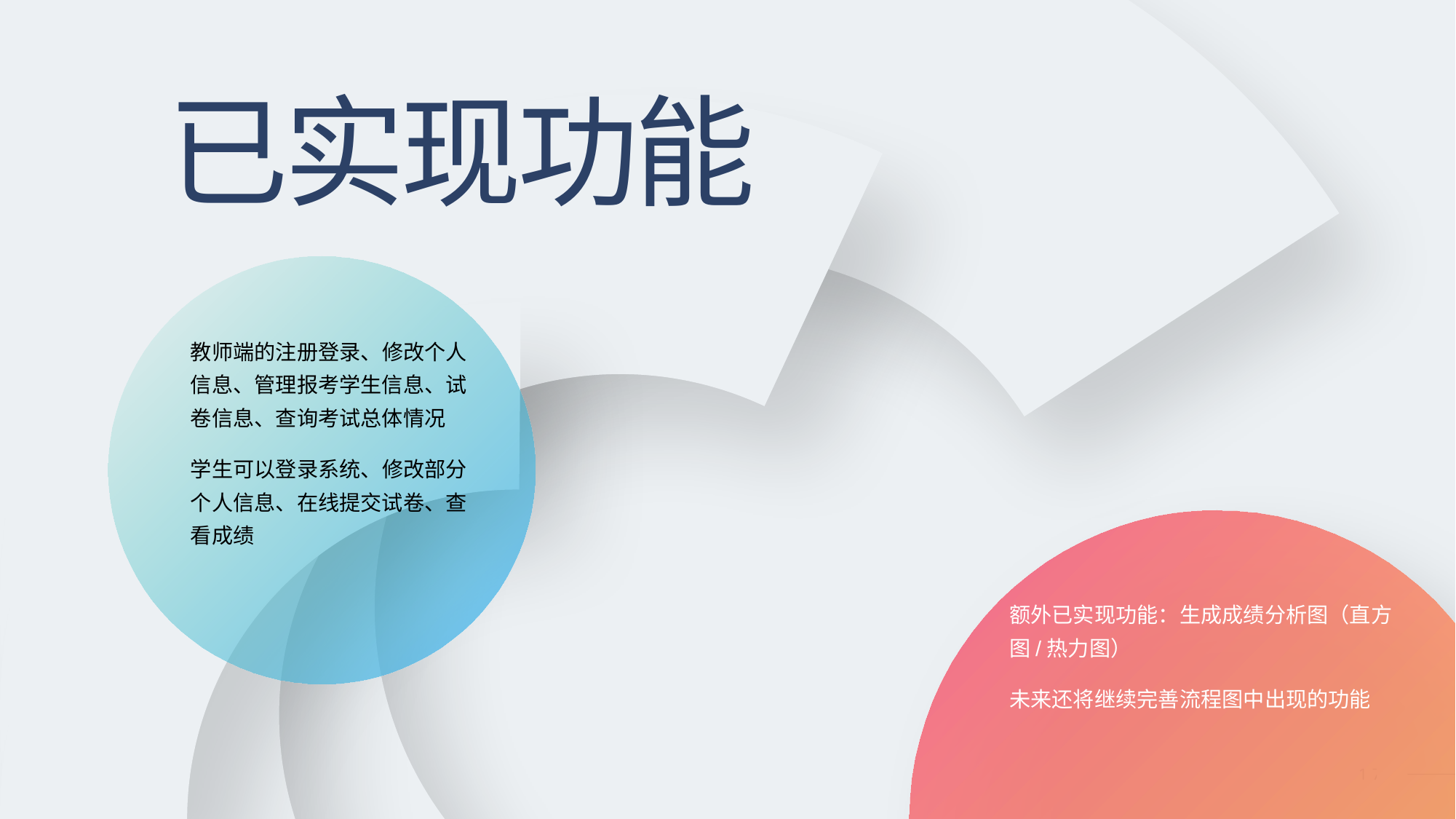

已实现功能

教师端的注册登录、修改个人信息、管理报考学生信息、试卷信息、查询考试总体情况
学生可以登录系统、修改部分个人信息、在线提交试卷、查看成绩

额外已实现功能：生成成绩分析图（直方图/热力图）
未来还将继续完善流程图中出现的功能